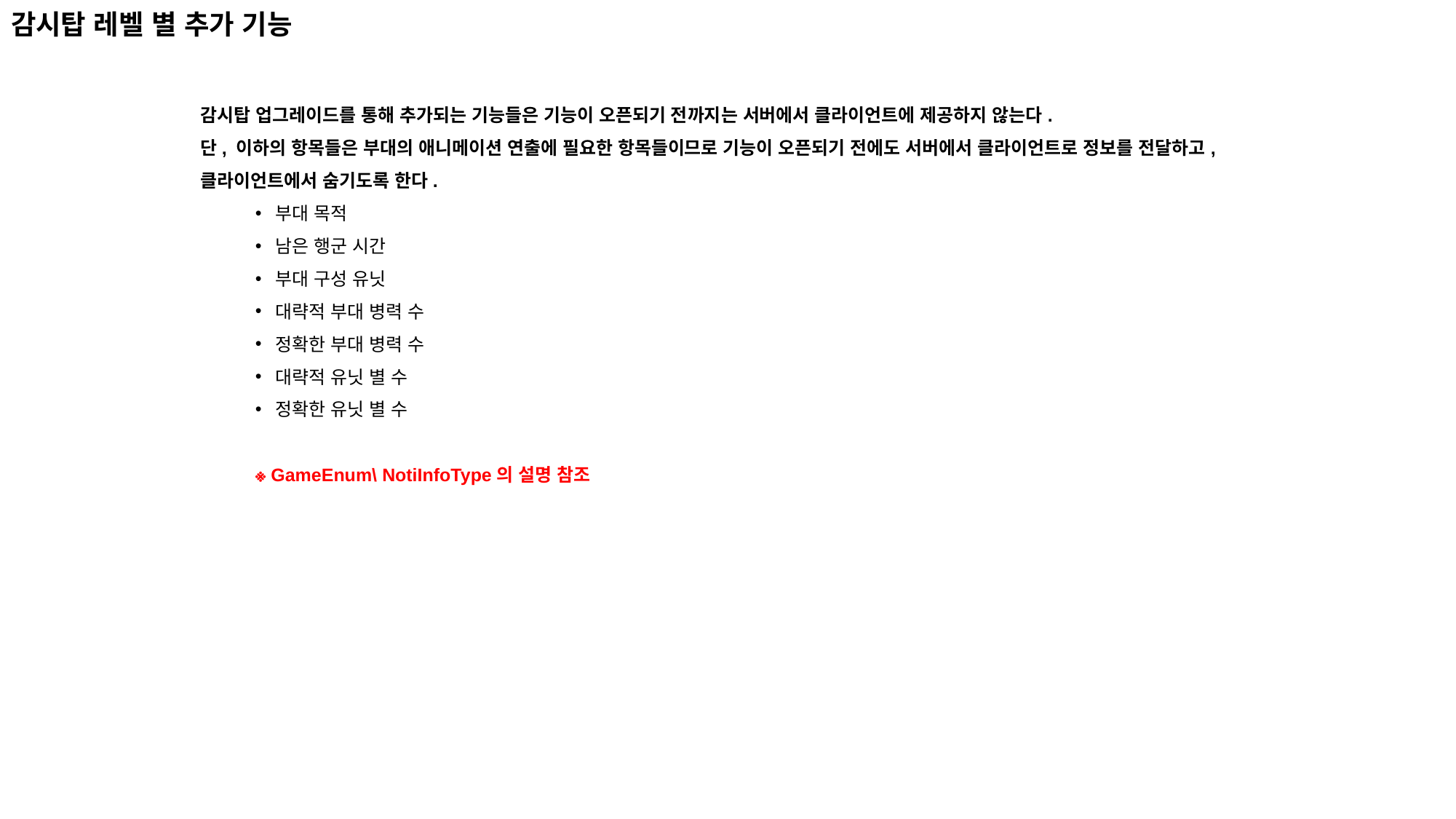

감시탑 레벨 별 추가 기능
감시탑 업그레이드를 통해 추가되는 기능들은 기능이 오픈되기 전까지는 서버에서 클라이언트에 제공하지 않는다.
단, 이하의 항목들은 부대의 애니메이션 연출에 필요한 항목들이므로 기능이 오픈되기 전에도 서버에서 클라이언트로 정보를 전달하고,
클라이언트에서 숨기도록 한다.
부대 목적
남은 행군 시간
부대 구성 유닛
대략적 부대 병력 수
정확한 부대 병력 수
대략적 유닛 별 수
정확한 유닛 별 수

※ GameEnum\ NotiInfoType의 설명 참조